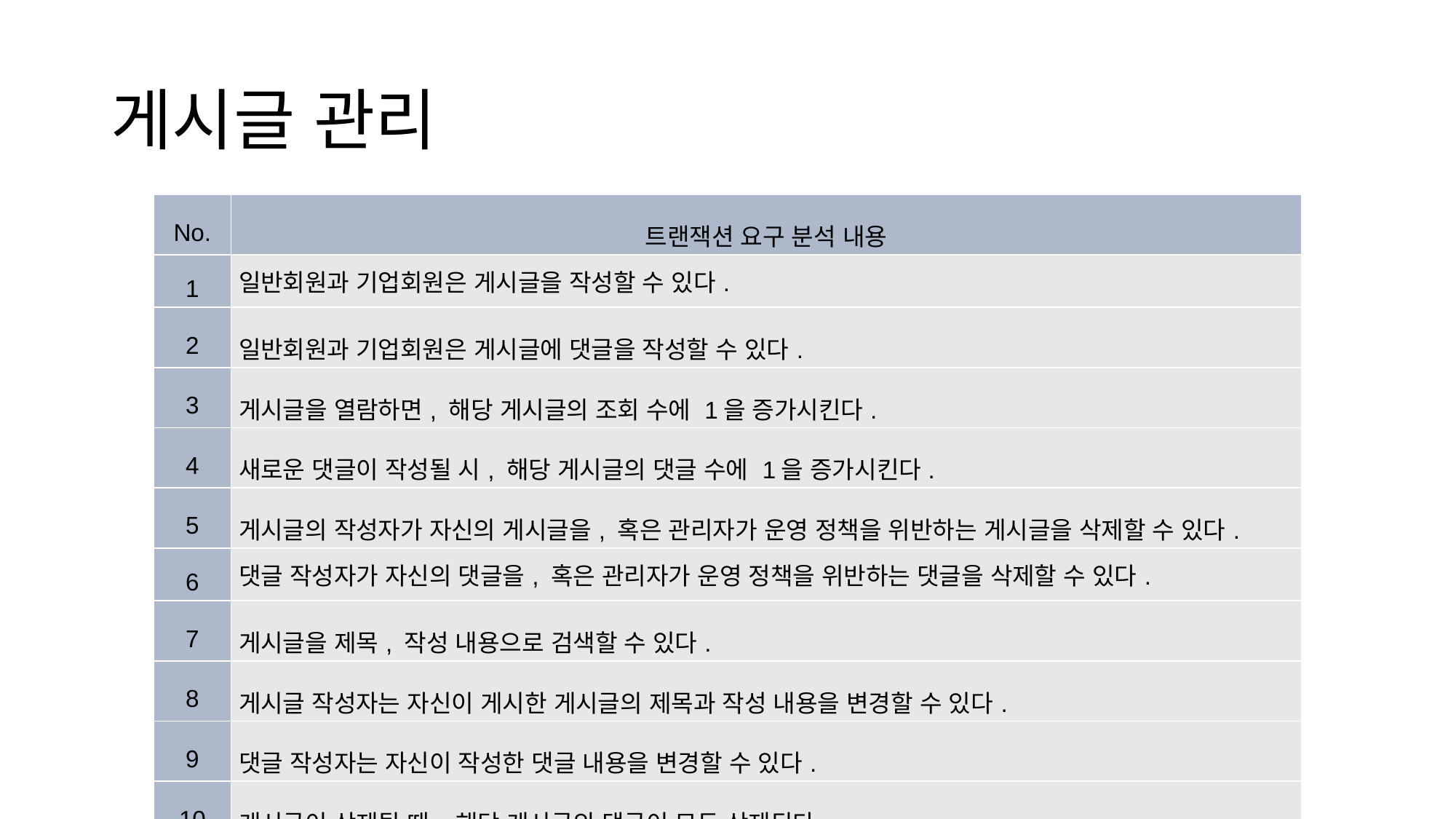

# 게시글 관리
| No. | 트랜잭션 요구 분석 내용 |
| --- | --- |
| 1 | 일반회원과 기업회원은 게시글을 작성할 수 있다. |
| 2 | 일반회원과 기업회원은 게시글에 댓글을 작성할 수 있다. |
| 3 | 게시글을 열람하면, 해당 게시글의 조회 수에 1을 증가시킨다. |
| 4 | 새로운 댓글이 작성될 시, 해당 게시글의 댓글 수에 1을 증가시킨다. |
| 5 | 게시글의 작성자가 자신의 게시글을, 혹은 관리자가 운영 정책을 위반하는 게시글을 삭제할 수 있다. |
| 6 | 댓글 작성자가 자신의 댓글을, 혹은 관리자가 운영 정책을 위반하는 댓글을 삭제할 수 있다. |
| 7 | 게시글을 제목, 작성 내용으로 검색할 수 있다. |
| 8 | 게시글 작성자는 자신이 게시한 게시글의 제목과 작성 내용을 변경할 수 있다. |
| 9 | 댓글 작성자는 자신이 작성한 댓글 내용을 변경할 수 있다. |
| 10 | 게시글이 삭제될 때, 해당 게시글의 댓글이 모두 삭제된다. |